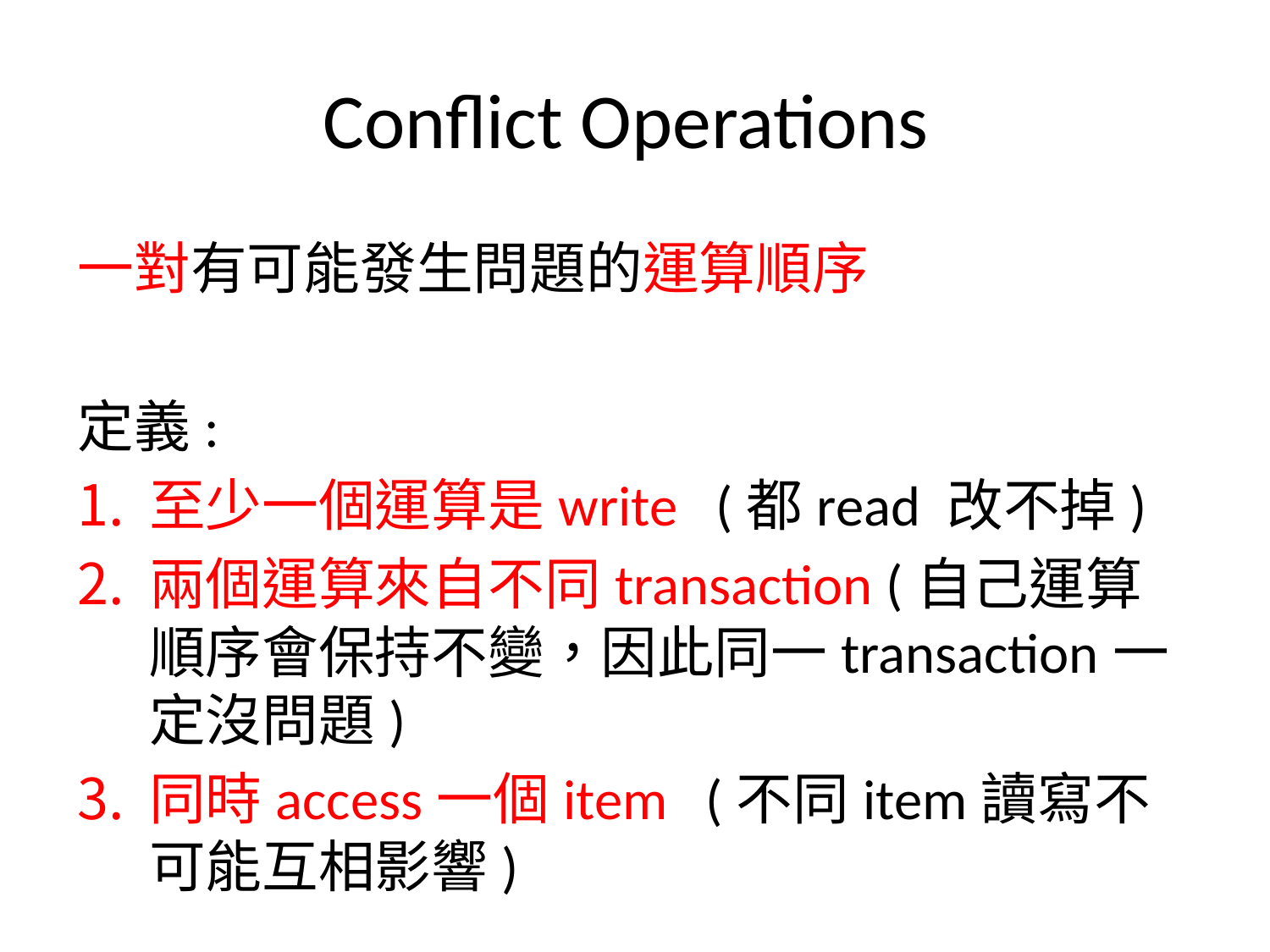

# Conflict Operations
一對有可能發生問題的運算順序

定義:
至少一個運算是write   (都read 改不掉)
兩個運算來自不同transaction (自己運算順序會保持不變，因此同一transaction一定沒問題)
同時access一個item   (不同item讀寫不可能互相影響)